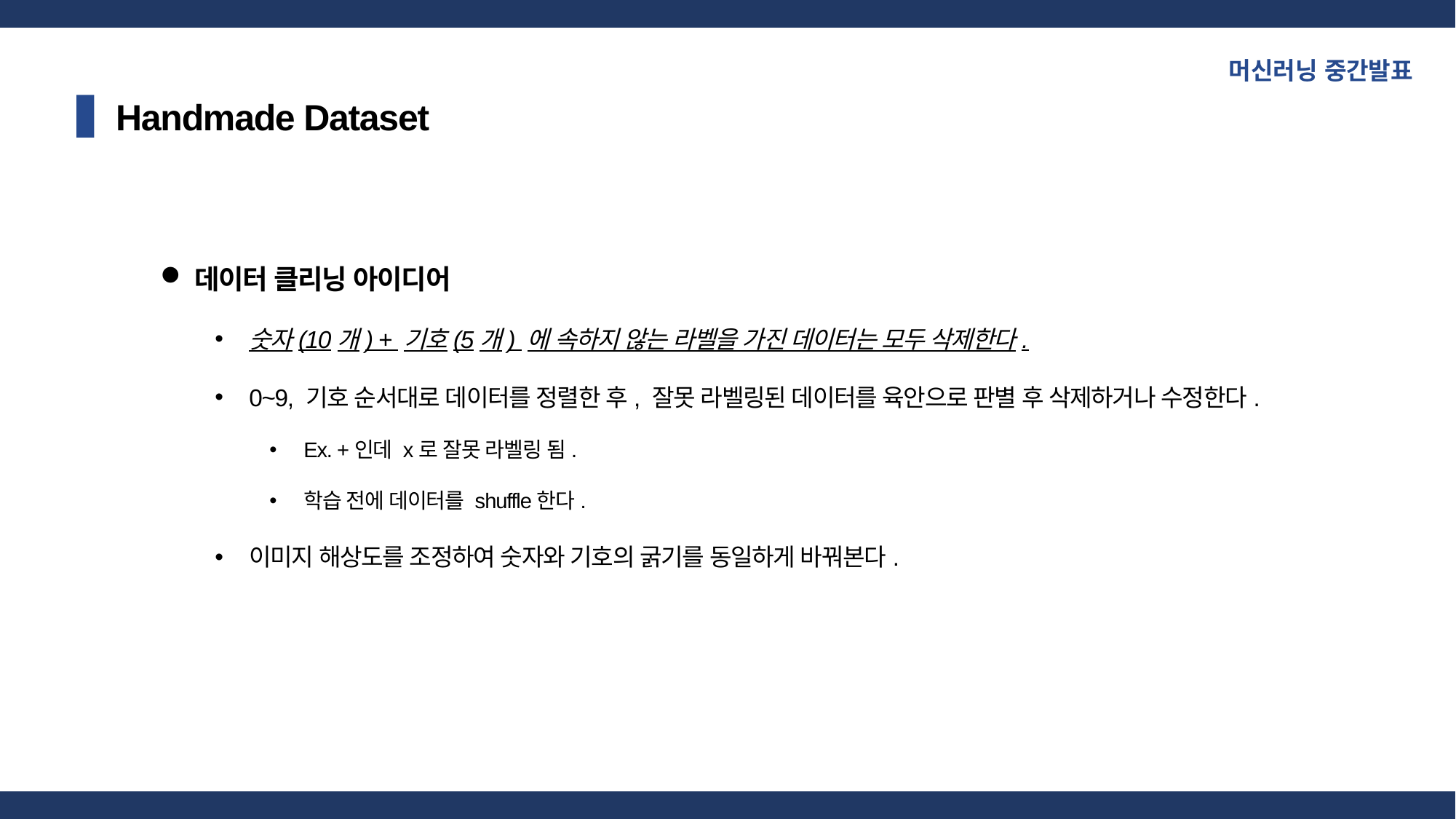

머신러닝 중간발표
Handmade Dataset

데이터 클리닝 아이디어
숫자(10개) + 기호(5개) 에 속하지 않는 라벨을 가진 데이터는 모두 삭제한다.
0~9, 기호 순서대로 데이터를 정렬한 후, 잘못 라벨링된 데이터를 육안으로 판별 후 삭제하거나 수정한다.
Ex. +인데 x로 잘못 라벨링 됨.
학습 전에 데이터를 shuffle한다.
이미지 해상도를 조정하여 숫자와 기호의 굵기를 동일하게 바꿔본다.